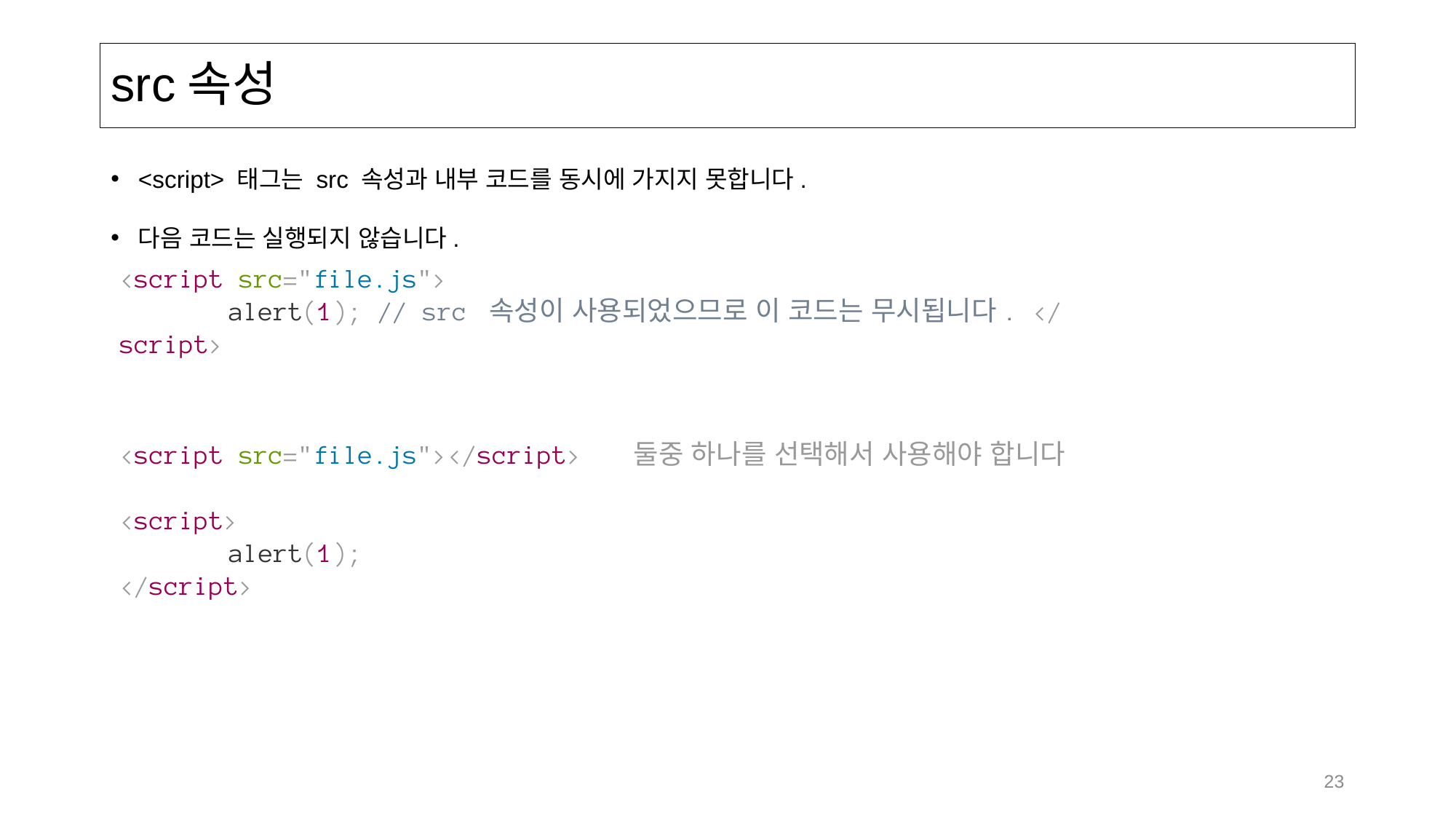

# src속성
<script> 태그는 src 속성과 내부 코드를 동시에 가지지 못합니다.
다음 코드는 실행되지 않습니다.

<script src="file.js">
	alert(1); // src 속성이 사용되었으므로 이 코드는 무시됩니다. </script>
<script src="file.js"></script>   둘중 하나를 선택해서 사용해야 합니다

<script>
	alert(1);
</script>
23